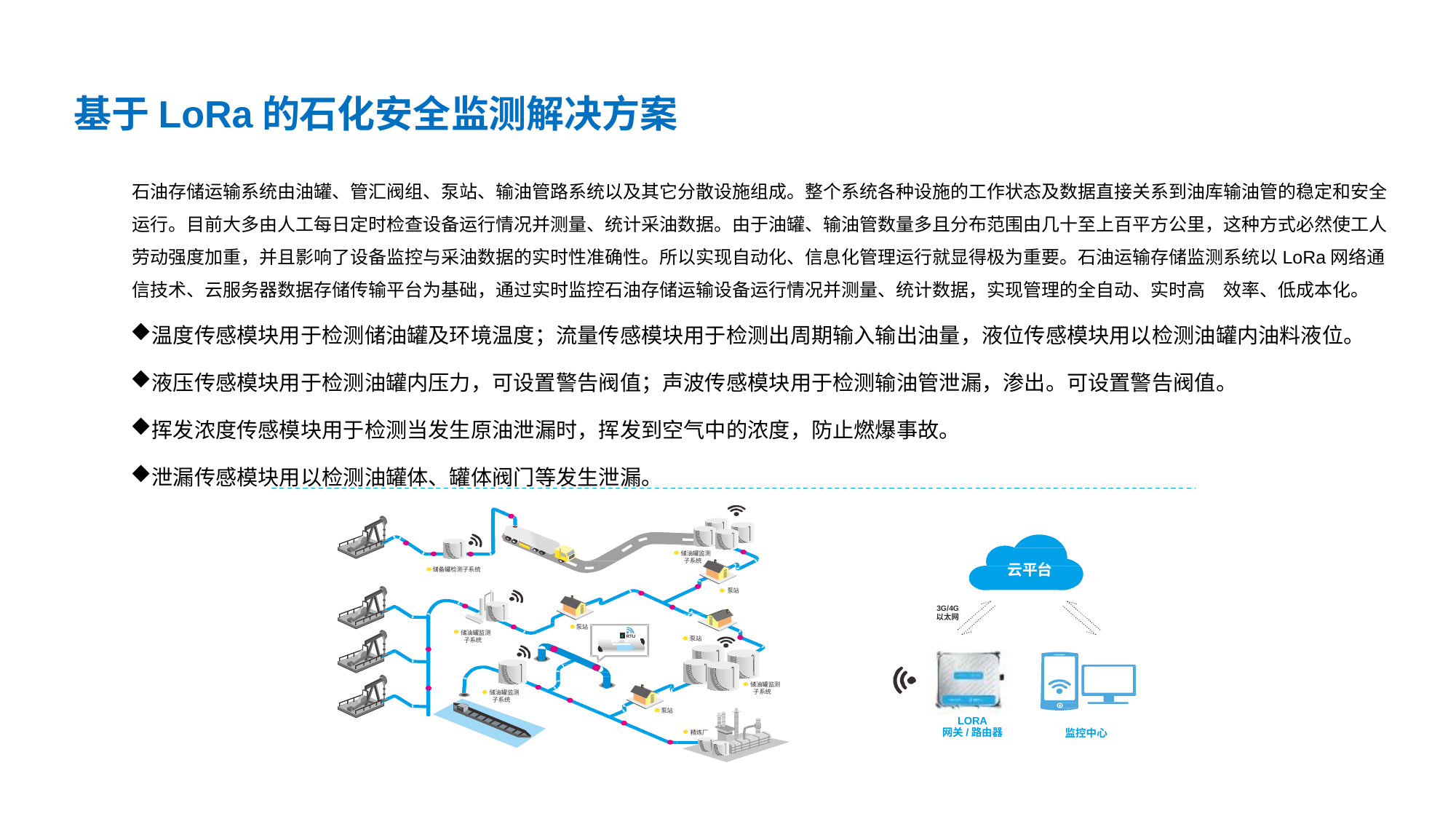

基于LoRa的石化安全监测解决方案
石油存储运输系统由油罐、管汇阀组、泵站、输油管路系统以及其它分散设施组成。整个系统各种设施的工作状态及数据直接关系到油库输油管的稳定和安全运行。目前大多由人工每日定时检查设备运行情况并测量、统计采油数据。由于油罐、输油管数量多且分布范围由几十至上百平方公里，这种方式必然使工人劳动强度加重，并且影响了设备监控与采油数据的实时性准确性。所以实现自动化、信息化管理运行就显得极为重要。石油运输存储监测系统以LoRa网络通信技术、云服务器数据存储传输平台为基础，通过实时监控石油存储运输设备运行情况并测量、统计数据，实现管理的全自动、实时高  效率、低成本化。
温度传感模块用于检测储油罐及环境温度；流量传感模块用于检测出周期输入输出油量，液位传感模块用以检测油罐内油料液位。
液压传感模块用于检测油罐内压力，可设置警告阀值；声波传感模块用于检测输油管泄漏，渗出。可设置警告阀值。
挥发浓度传感模块用于检测当发生原油泄漏时，挥发到空气中的浓度，防止燃爆事故。
泄漏传感模块用以检测油罐体、罐体阀门等发生泄漏。

储油罐监测  子系统

云平台

储备罐检测子系统

泵站

3G/4G
以太网

泵站

储油罐监测  子系统

RTU

泵站

储油罐监测  子系统

储油罐监测  子系统

泵站

LORA
网关/路由器

监控中心

精炼厂